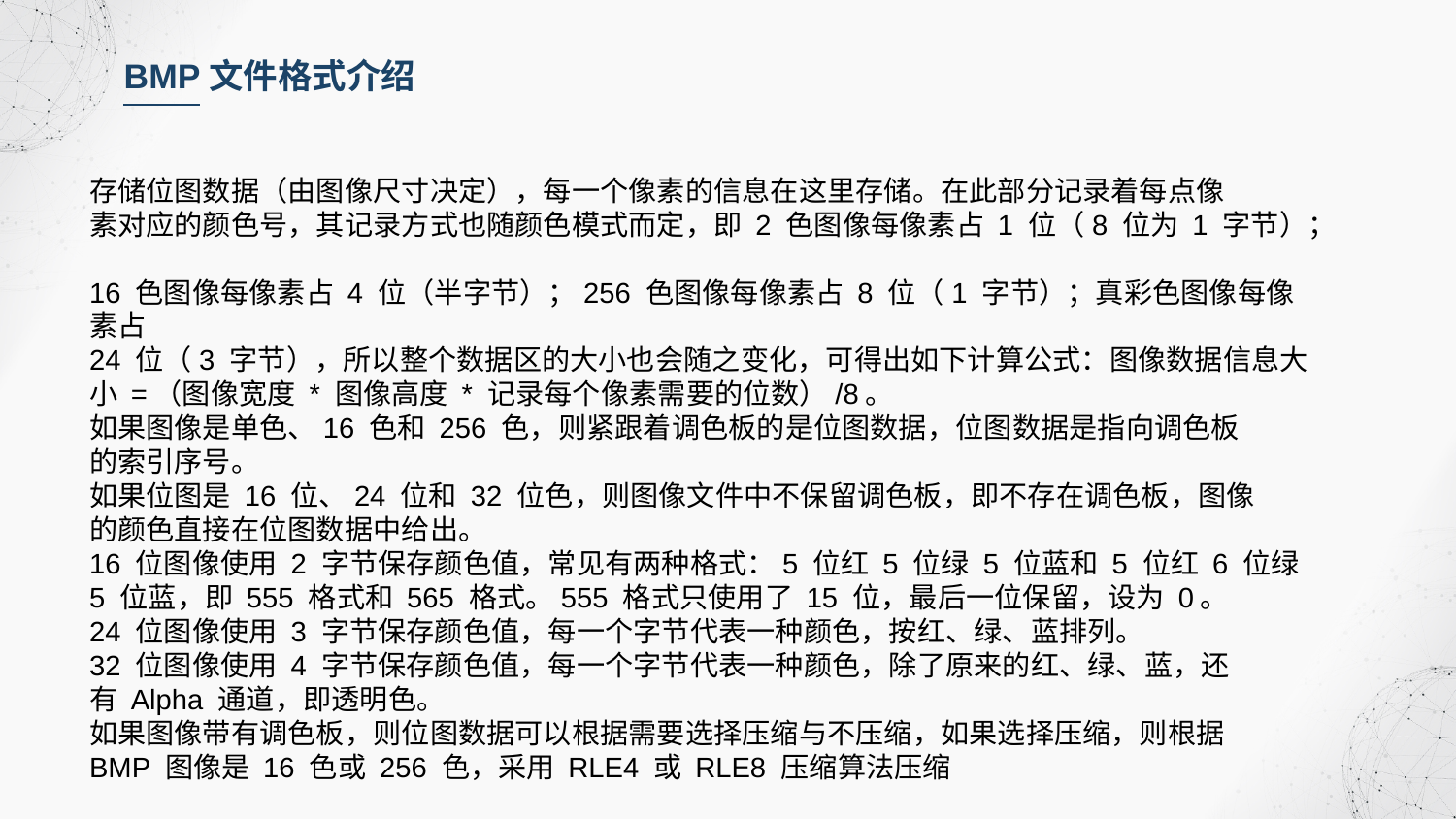

BMP文件格式介绍
存储位图数据（由图像尺寸决定），每一个像素的信息在这里存储。在此部分记录着每点像
素对应的颜色号，其记录方式也随颜色模式而定，即 2 色图像每像素占 1 位（8 位为 1 字节）；
16 色图像每像素占 4 位（半字节）；256 色图像每像素占 8 位（1 字节）；真彩色图像每像素占
24 位（3 字节），所以整个数据区的大小也会随之变化，可得出如下计算公式：图像数据信息大
小 =（图像宽度 * 图像高度 * 记录每个像素需要的位数）/8。
如果图像是单色、16 色和 256 色，则紧跟着调色板的是位图数据，位图数据是指向调色板
的索引序号。
如果位图是 16 位、24 位和 32 位色，则图像文件中不保留调色板，即不存在调色板，图像
的颜色直接在位图数据中给出。
16 位图像使用 2 字节保存颜色值，常见有两种格式：5 位红 5 位绿 5 位蓝和 5 位红 6 位绿
5 位蓝，即 555 格式和 565 格式。555 格式只使用了 15 位，最后一位保留，设为 0。
24 位图像使用 3 字节保存颜色值，每一个字节代表一种颜色，按红、绿、蓝排列。
32 位图像使用 4 字节保存颜色值，每一个字节代表一种颜色，除了原来的红、绿、蓝，还
有 Alpha 通道，即透明色。
如果图像带有调色板，则位图数据可以根据需要选择压缩与不压缩，如果选择压缩，则根据
BMP 图像是 16 色或 256 色，采用 RLE4 或 RLE8 压缩算法压缩